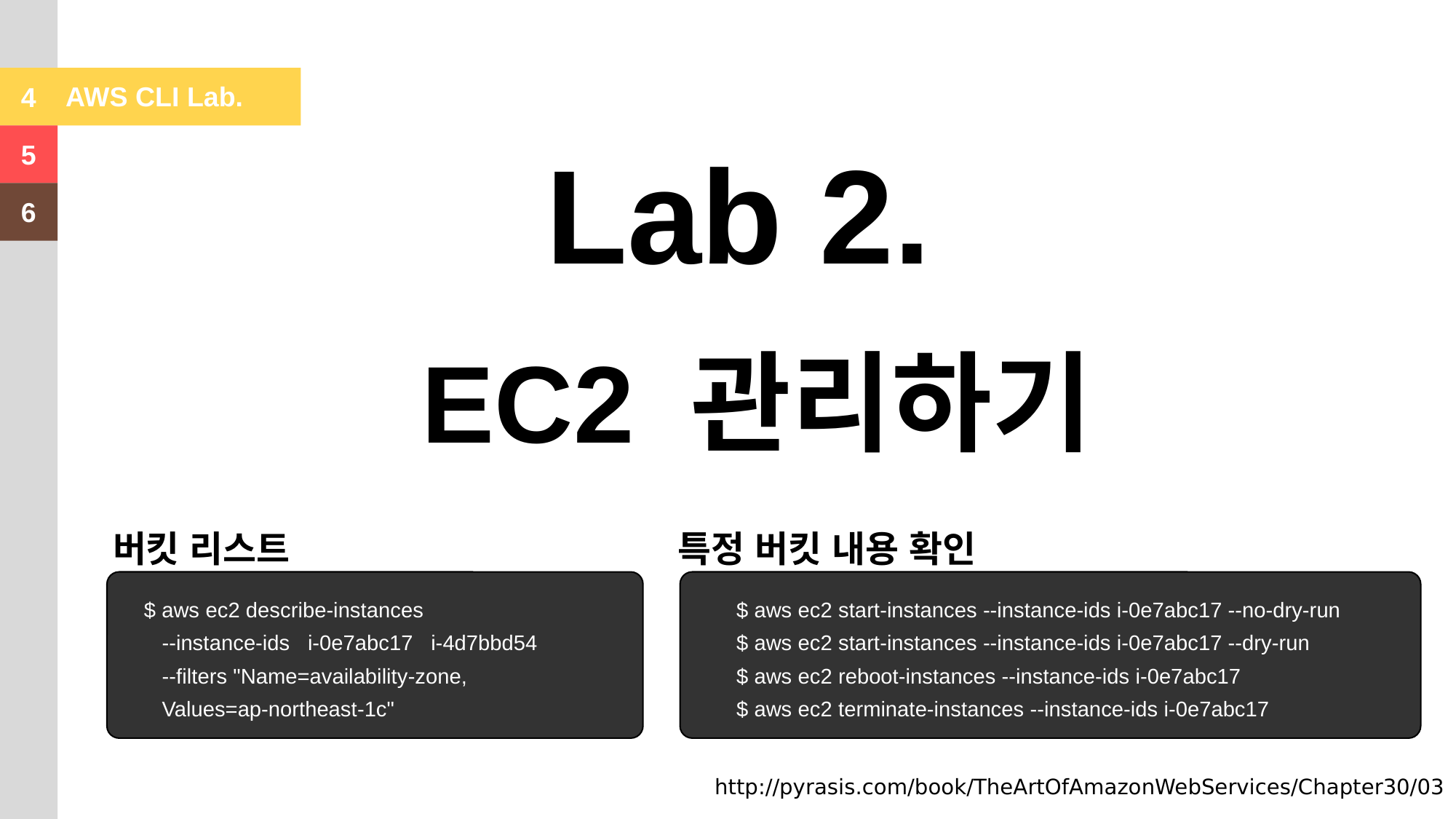

AWS CLI Lab.
4
Lab 2.

EC2 관리하기

5

6
버킷 리스트
특정 버킷 내용 확인

$ aws ec2 describe-instances
   --instance-ids   i-0e7abc17   i-4d7bbd54
   --filters "Name=availability-zone,
   Values=ap-northeast-1c"
$ aws ec2 start-instances --instance-ids i-0e7abc17 --no-dry-run
$ aws ec2 start-instances --instance-ids i-0e7abc17 --dry-run
$ aws ec2 reboot-instances --instance-ids i-0e7abc17
$ aws ec2 terminate-instances --instance-ids i-0e7abc17
http://pyrasis.com/book/TheArtOfAmazonWebServices/Chapter30/03